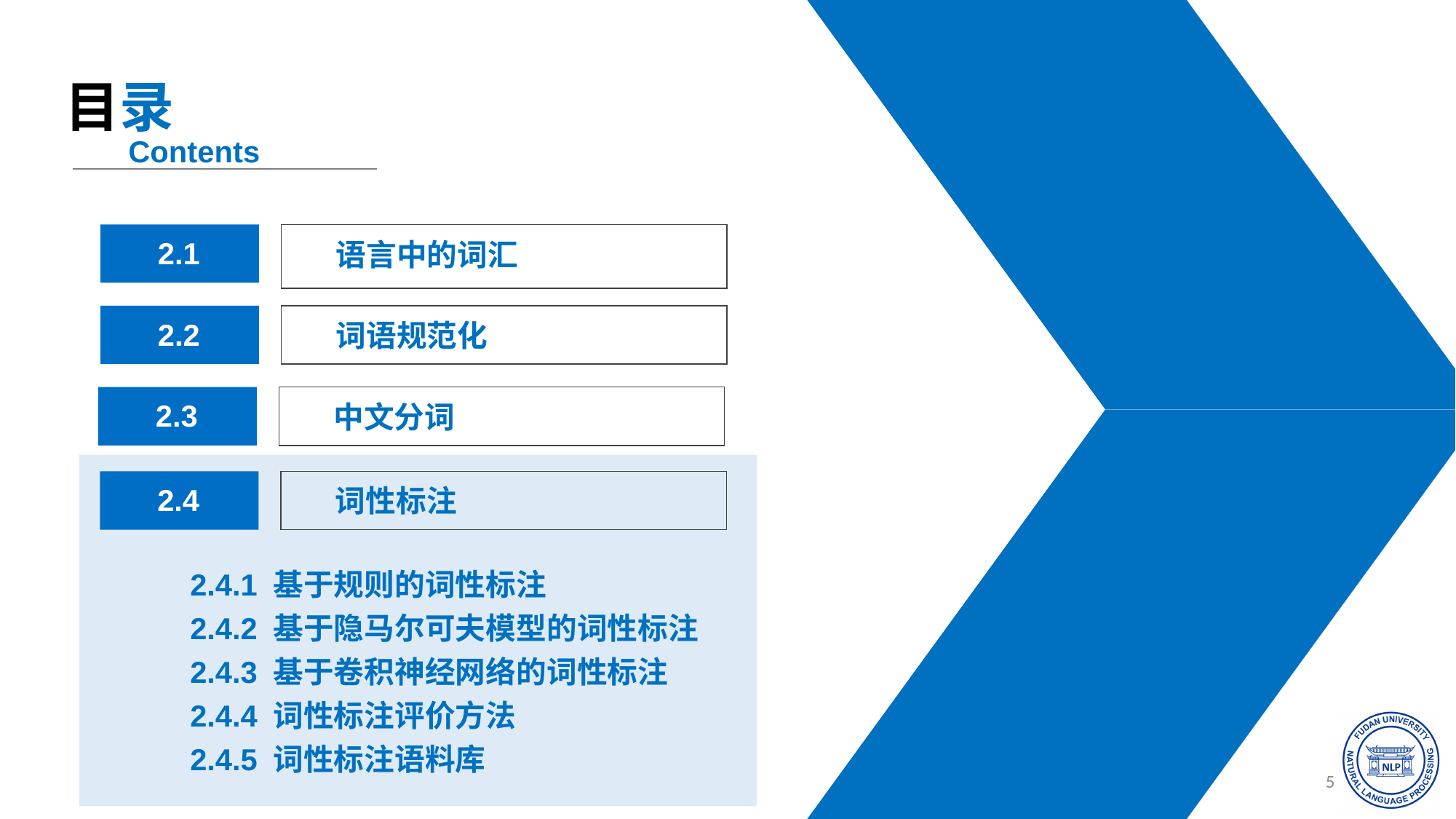

目录
Contents

语言中的词汇

2.1

2.2

词语规范化

2.3

中文分词

2.4

词性标注
2.4.1 基于规则的词性标注
2.4.2 基于隐马尔可夫模型的词性标注
2.4.3 基于卷积神经网络的词性标注
2.4.4 词性标注评价方法
2.4.5 词性标注语料库
57